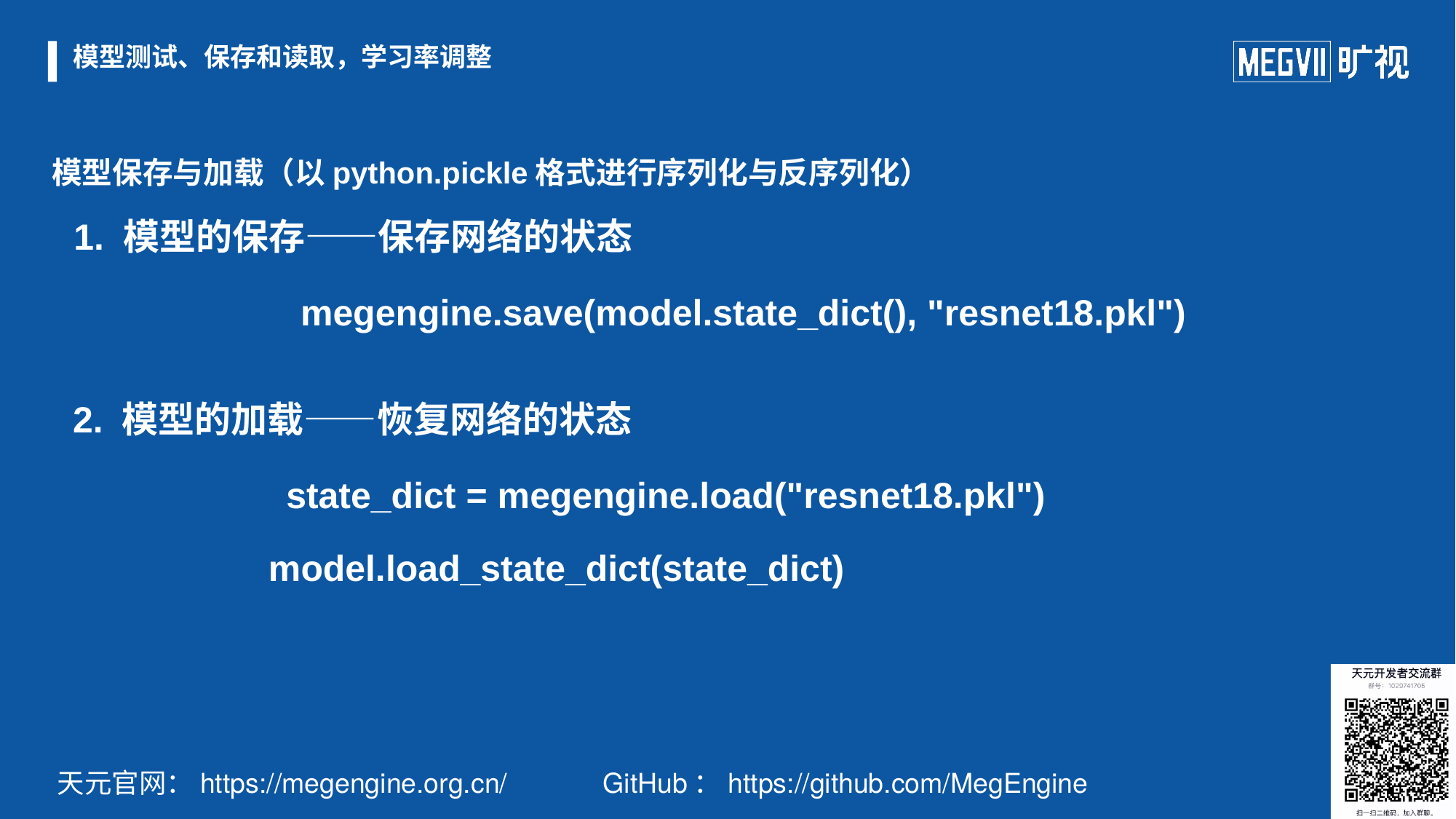

# 模型测试、保存和读取，学习率调整
模型保存与加载（以python.pickle格式进行序列化与反序列化）
1. 模型的保存——保存网络的状态
megengine.save(model.state_dict(), "resnet18.pkl")
2. 模型的加载——恢复网络的状态
state_dict = megengine.load("resnet18.pkl")
model.load_state_dict(state_dict)